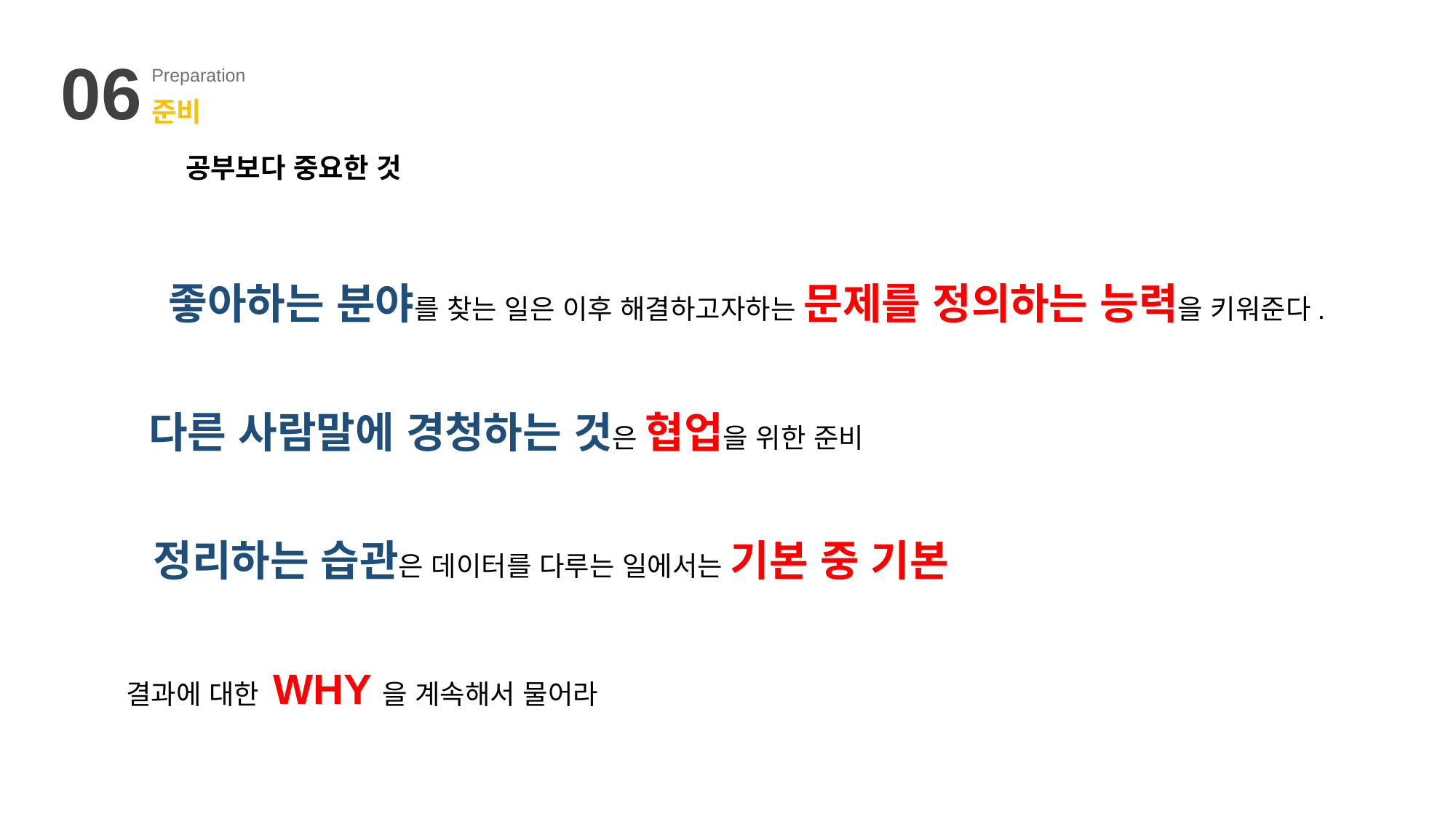

06
Preparation
준비
공부보다 중요한 것
좋아하는 분야를 찾는 일은 이후 해결하고자하는 문제를 정의하는 능력을 키워준다.
다른 사람말에 경청하는 것은 협업을 위한 준비
정리하는 습관은 데이터를 다루는 일에서는 기본 중 기본
결과에 대한 WHY을 계속해서 물어라